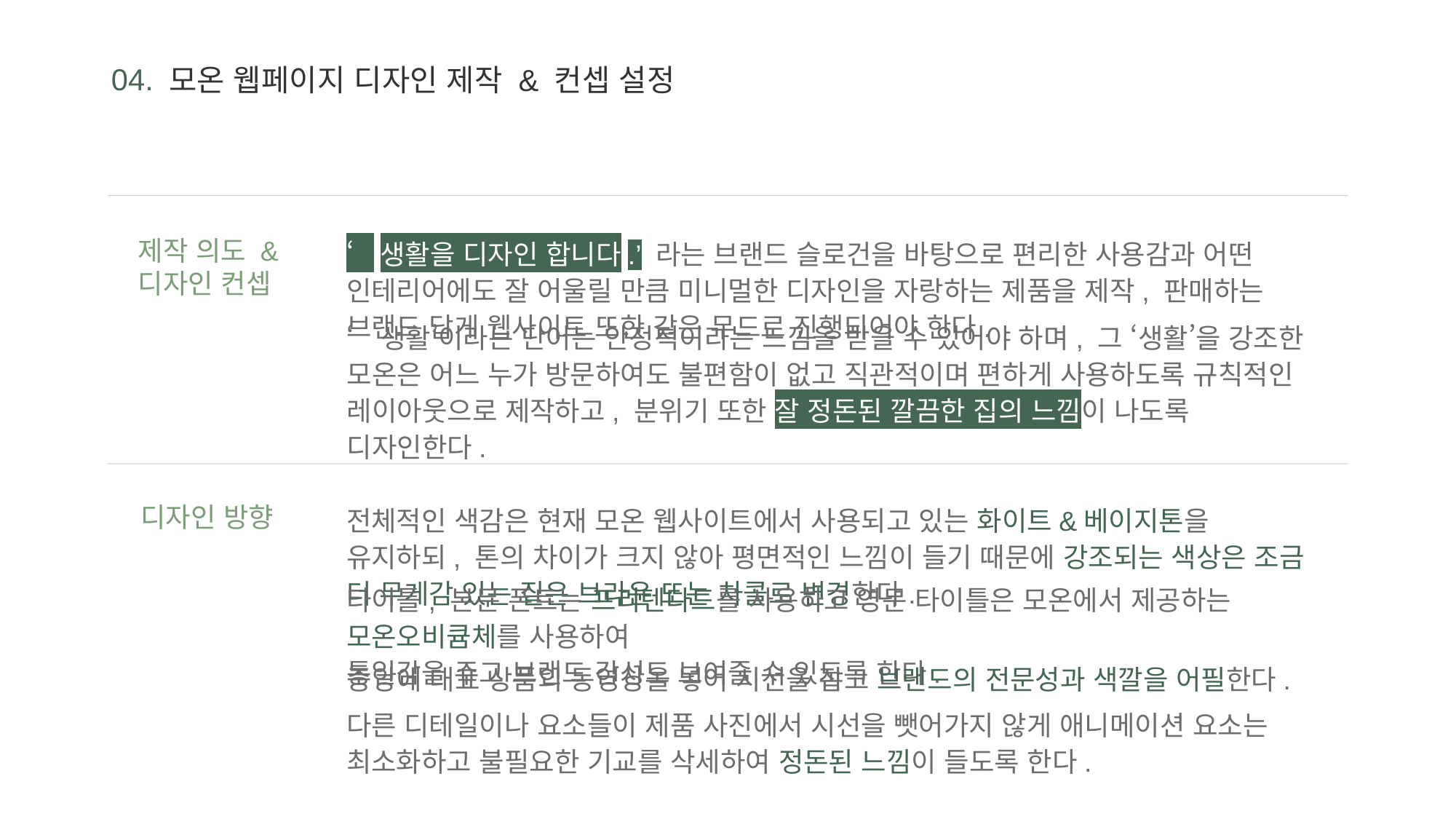

04.
모온 웹페이지 디자인 제작 & 컨셉 설정
제작 의도 &
디자인 컨셉
‘생활을 디자인 합니다.’ 라는 브랜드 슬로건을 바탕으로 편리한 사용감과 어떤 인테리어에도 잘 어울릴 만큼 미니멀한 디자인을 자랑하는 제품을 제작, 판매하는 브랜드 답게 웹사이트 또한 같은 무드로 진행되어야 한다.
‘생활’이라는 단어는 안정적이라는 느낌을 받을 수 있어야 하며, 그 ‘생활’을 강조한 모온은 어느 누가 방문하여도 불편함이 없고 직관적이며 편하게 사용하도록 규칙적인 레이아웃으로 제작하고, 분위기 또한 잘 정돈된 깔끔한 집의 느낌이 나도록 디자인한다.
디자인 방향
전체적인 색감은 현재 모온 웹사이트에서 사용되고 있는 화이트&베이지톤을 유지하되, 톤의 차이가 크지 않아 평면적인 느낌이 들기 때문에 강조되는 색상은 조금 더 무게감 있는 짙은 브라운 또는 차콜로 변경한다.
타이틀, 본문 폰트는 프리텐다드를 사용하고 영문 타이틀은 모온에서 제공하는 모온오비큠체를 사용하여
통일감을 주고 브랜드 감성도 보여줄 수 있도록 한다.
중앙에 대표 상품의 동영상을 넣어 시선을 잡고 브랜드의 전문성과 색깔을 어필한다.
다른 디테일이나 요소들이 제품 사진에서 시선을 뺏어가지 않게 애니메이션 요소는 최소화하고 불필요한 기교를 삭세하여 정돈된 느낌이 들도록 한다.